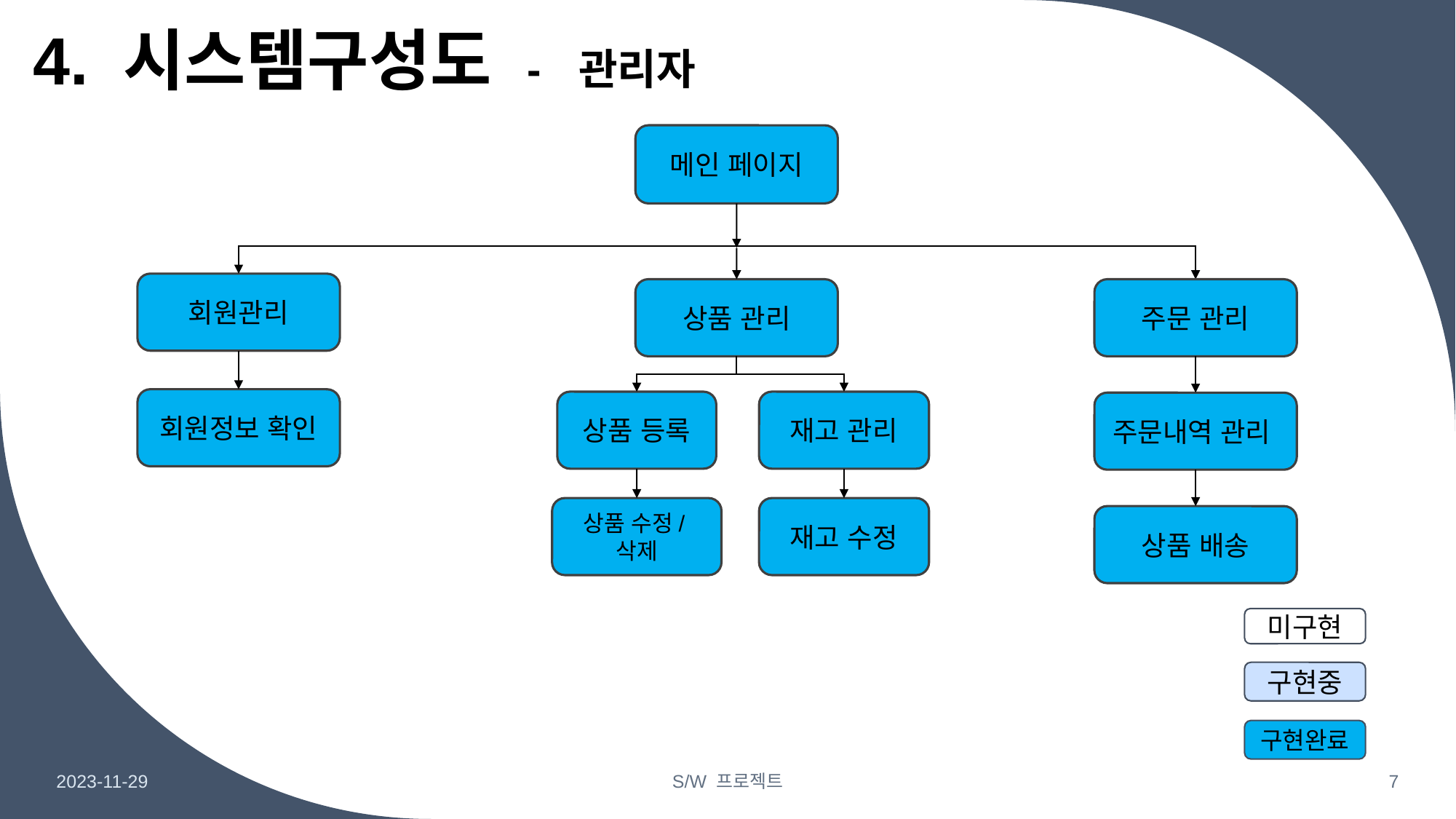

# 4. 시스템구성도 - 관리자
메인 페이지
회원관리
상품 관리
주문 관리
회원정보 확인
상품 등록
재고 관리
주문내역 관리
상품 수정/삭제
재고 수정
상품 배송
미구현
구현중
구현완료
2023-11-29
S/W 프로젝트
7